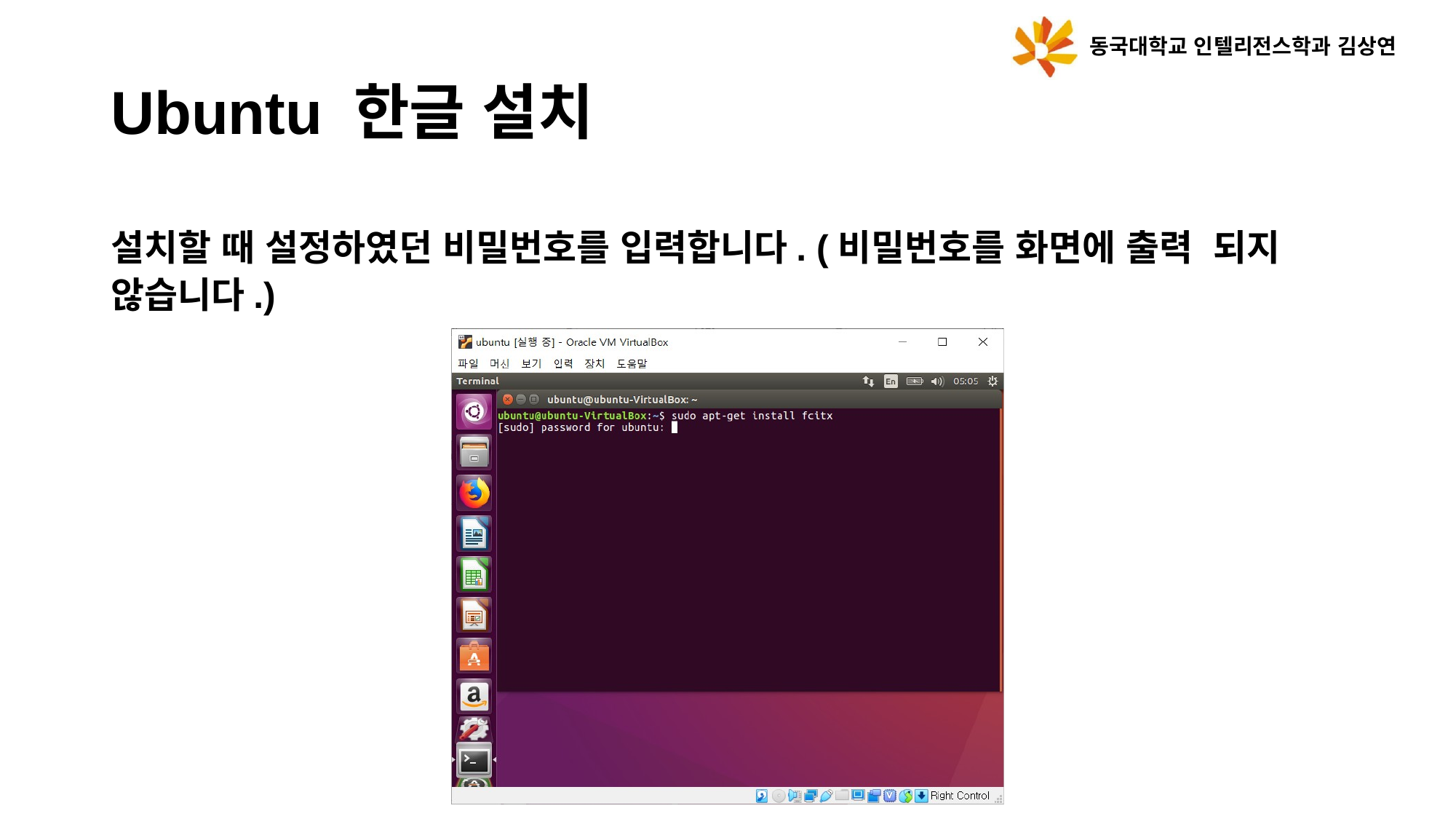

동국대학교 인텔리전스학과 김상연
Ubuntu 한글 설치
설치할 때 설정하였던 비밀번호를 입력합니다. (비밀번호를 화면에 출력  되지 않습니다.)